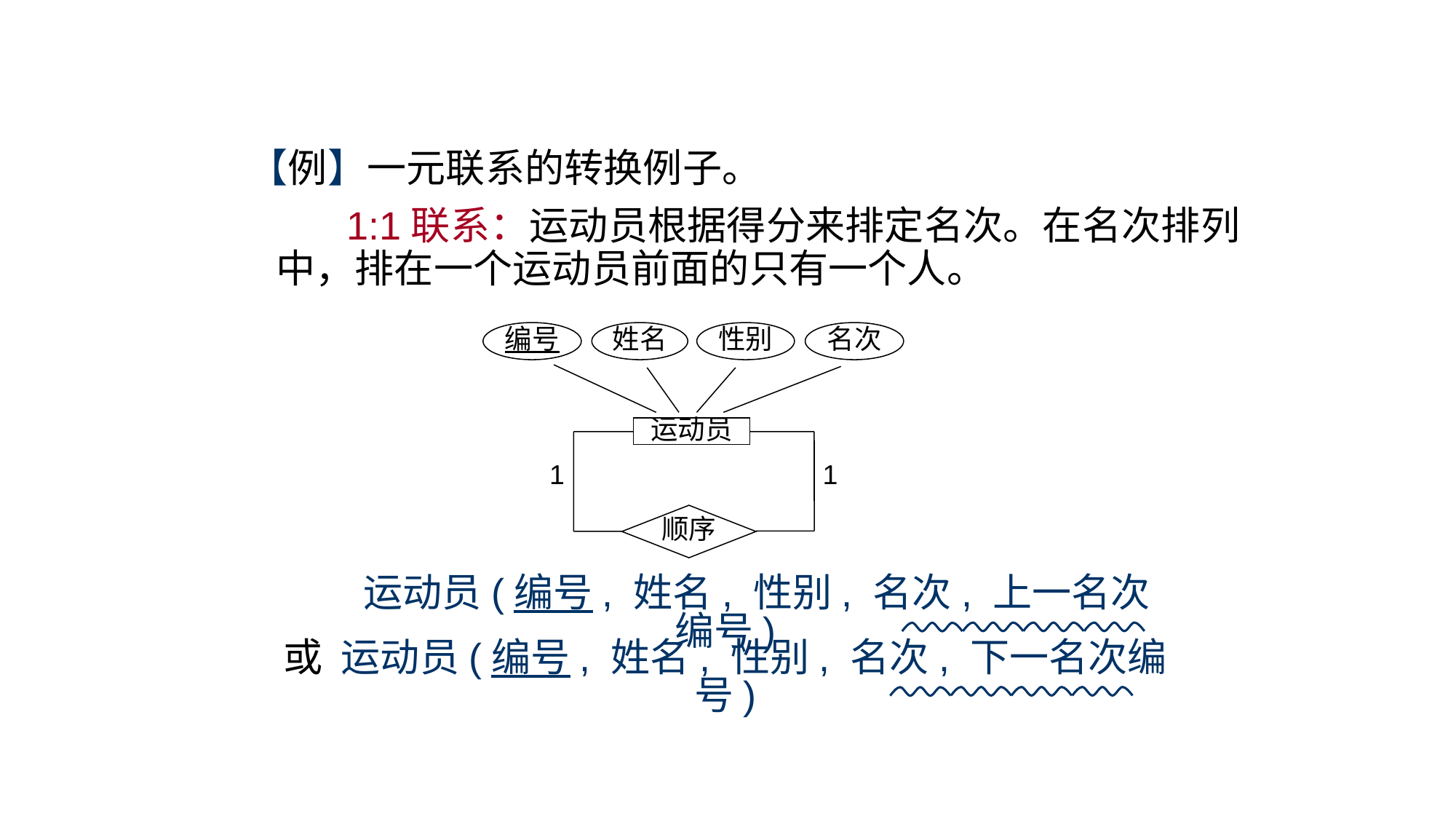

【例】一元联系的转换例子。
         1:1联系：运动员根据得分来排定名次。在名次排列中，排在一个运动员前面的只有一个人。
编号
姓名
性别
名次

运动员

1
1
顺序

      运动员(编号, 姓名, 性别, 名次, 上一名次编号)

或  运动员(编号, 姓名, 性别, 名次, 下一名次编号)

33